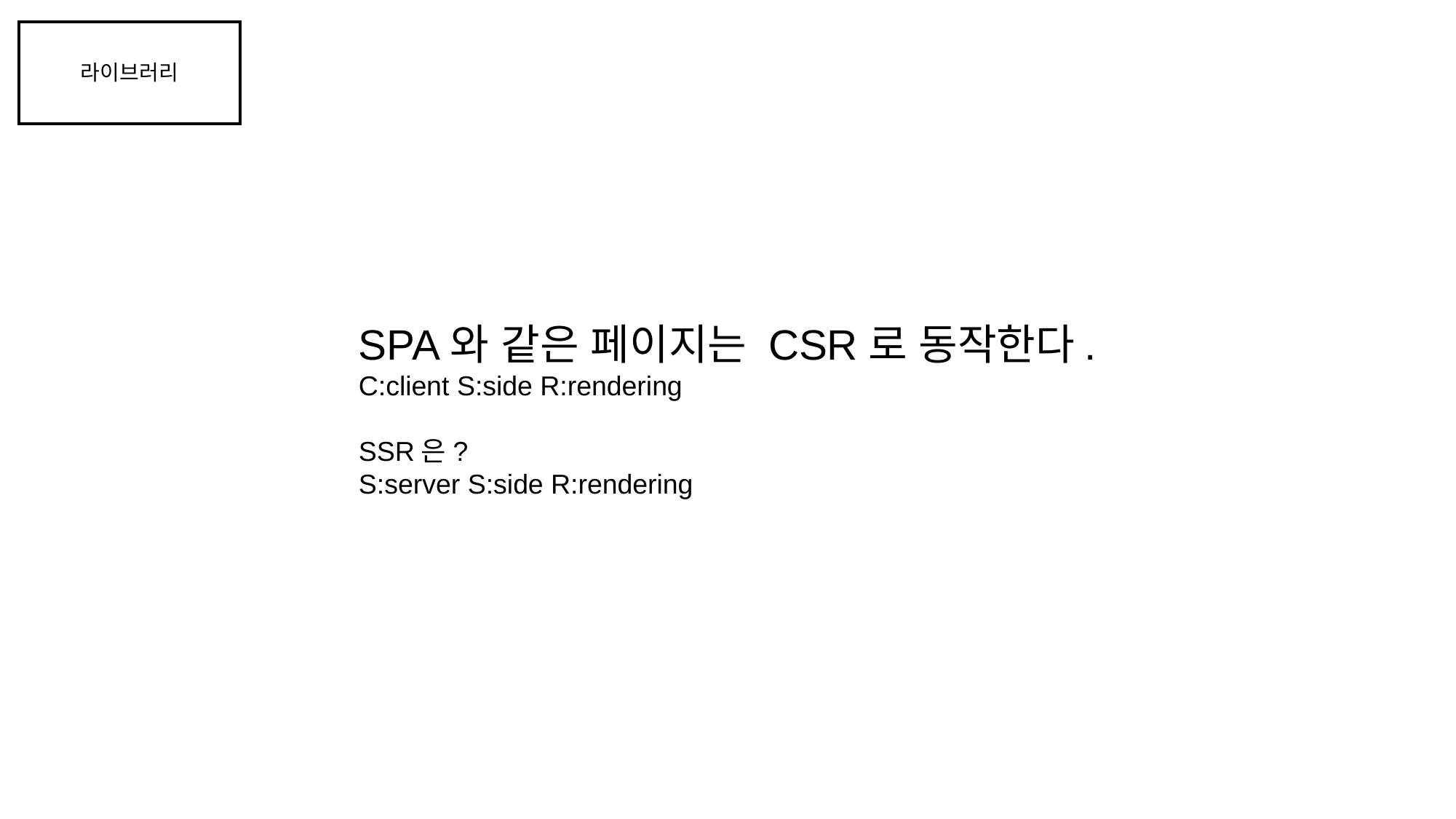

라이브러리
SPA와 같은 페이지는 CSR로 동작한다.
C:client S:side R:rendering

SSR은?
S:server S:side R:rendering